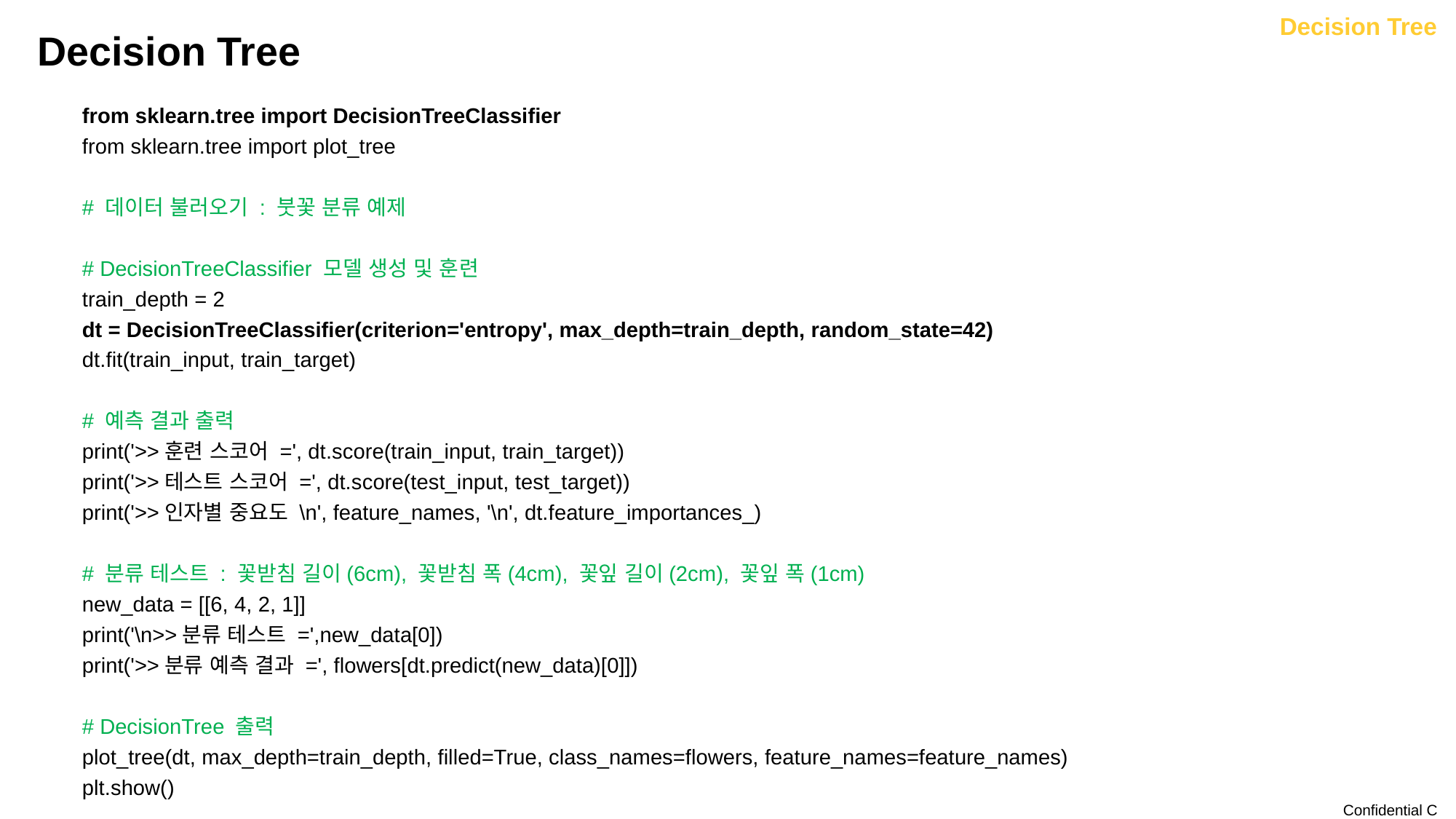

# Decision Tree
Decision Tree
from sklearn.tree import DecisionTreeClassifier
from sklearn.tree import plot_tree

# 데이터 불러오기 : 붓꽃 분류 예제

# DecisionTreeClassifier 모델 생성 및 훈련
train_depth = 2
dt = DecisionTreeClassifier(criterion='entropy', max_depth=train_depth, random_state=42)
dt.fit(train_input, train_target)

# 예측 결과 출력
print('>>훈련 스코어 =', dt.score(train_input, train_target))
print('>>테스트 스코어 =', dt.score(test_input, test_target))
print('>>인자별 중요도 \n', feature_names, '\n', dt.feature_importances_)

# 분류 테스트 : 꽃받침 길이(6cm), 꽃받침 폭(4cm), 꽃잎 길이(2cm), 꽃잎 폭(1cm)
new_data = [[6, 4, 2, 1]]
print('\n>>분류 테스트 =',new_data[0])
print('>>분류 예측 결과 =', flowers[dt.predict(new_data)[0]])

# DecisionTree 출력
plot_tree(dt, max_depth=train_depth, filled=True, class_names=flowers, feature_names=feature_names)
plt.show()